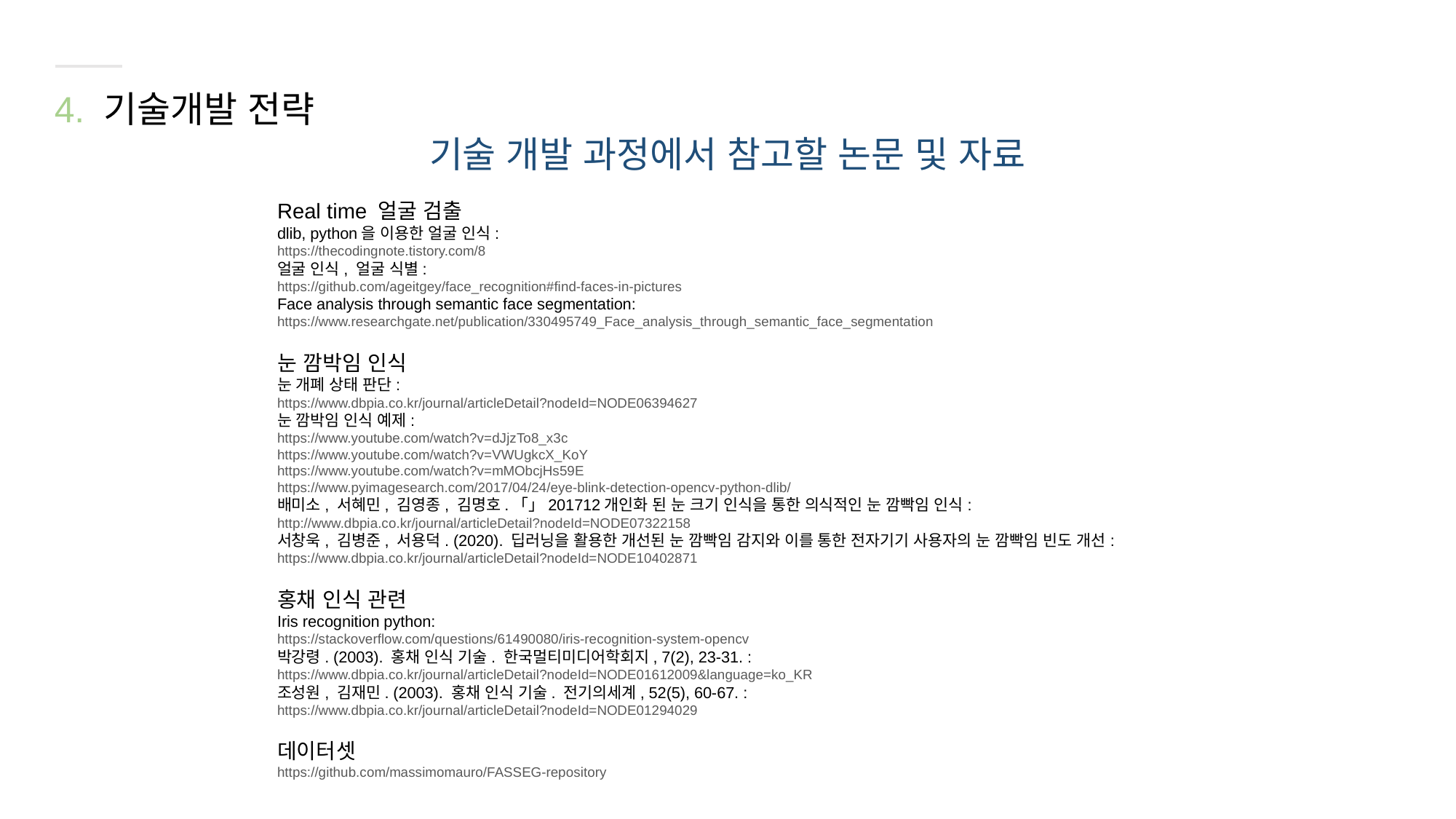

4. 기술개발 전략
기술 개발 과정에서 참고할 논문 및 자료
Real time 얼굴 검출
dlib, python을 이용한 얼굴 인식:
https://thecodingnote.tistory.com/8
얼굴 인식, 얼굴 식별:
https://github.com/ageitgey/face_recognition#find-faces-in-pictures
Face analysis through semantic face segmentation:
https://www.researchgate.net/publication/330495749_Face_analysis_through_semantic_face_segmentation

눈 깜박임 인식
눈 개폐 상태 판단:
https://www.dbpia.co.kr/journal/articleDetail?nodeId=NODE06394627
눈 깜박임 인식 예제:
https://www.youtube.com/watch?v=dJjzTo8_x3c
https://www.youtube.com/watch?v=VWUgkcX_KoY
https://www.youtube.com/watch?v=mMObcjHs59E
https://www.pyimagesearch.com/2017/04/24/eye-blink-detection-opencv-python-dlib/
배미소, 서혜민, 김영종, 김명호.「」201712개인화 된 눈 크기 인식을 통한 의식적인 눈 깜빡임 인식:
http://www.dbpia.co.kr/journal/articleDetail?nodeId=NODE07322158
서창욱, 김병준, 서용덕. (2020). 딥러닝을 활용한 개선된 눈 깜빡임 감지와 이를 통한 전자기기 사용자의 눈 깜빡임 빈도 개선:
https://www.dbpia.co.kr/journal/articleDetail?nodeId=NODE10402871

홍채 인식 관련
Iris recognition python:
https://stackoverflow.com/questions/61490080/iris-recognition-system-opencv
박강령. (2003). 홍채 인식 기술. 한국멀티미디어학회지, 7(2), 23-31. :
https://www.dbpia.co.kr/journal/articleDetail?nodeId=NODE01612009&language=ko_KR
조성원, 김재민. (2003). 홍채 인식 기술. 전기의세계, 52(5), 60-67. :
https://www.dbpia.co.kr/journal/articleDetail?nodeId=NODE01294029

데이터셋
https://github.com/massimomauro/FASSEG-repository